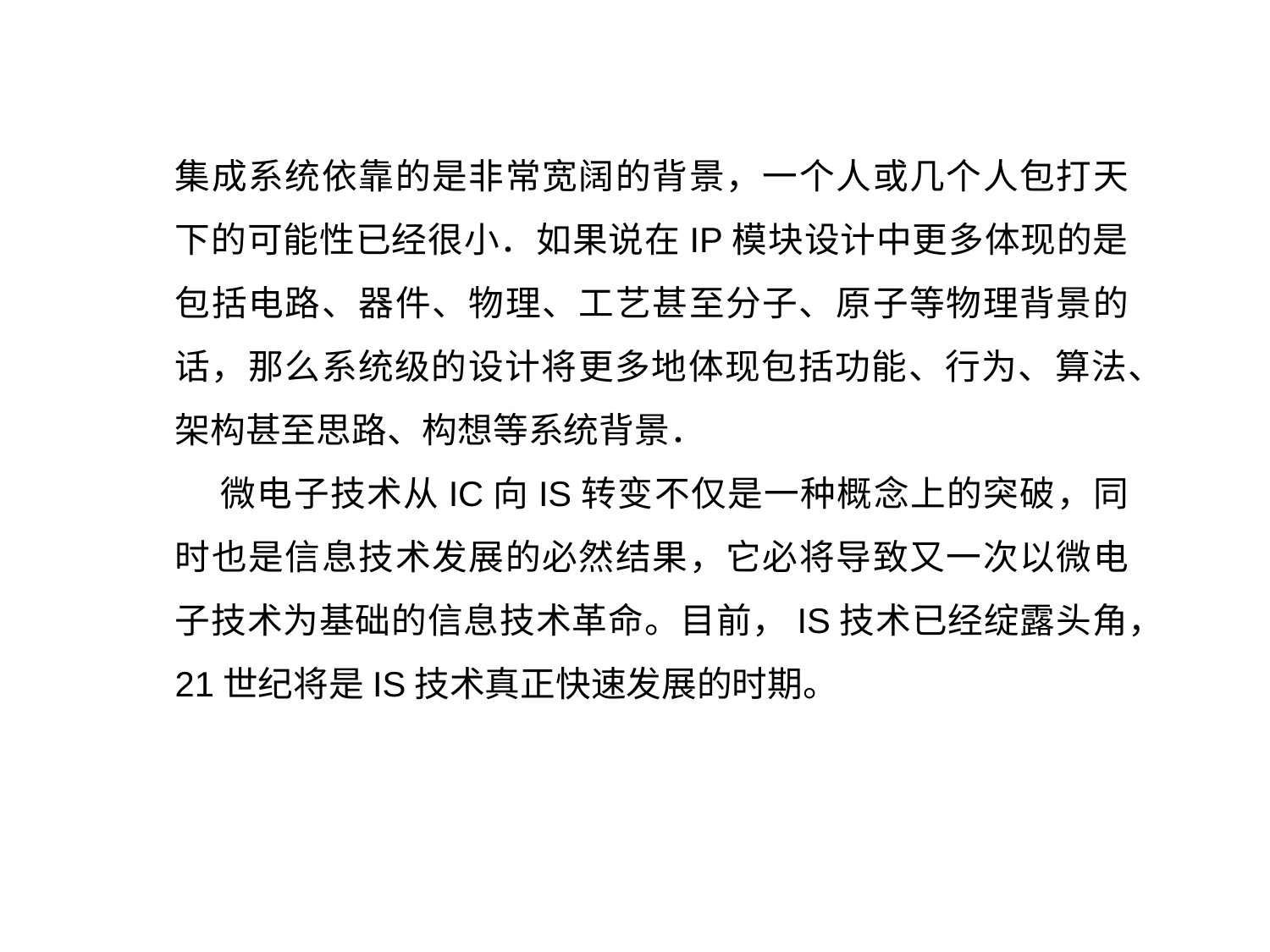

集成系统依靠的是非常宽阔的背景，一个人或几个人包打天下的可能性已经很小．如果说在IP模块设计中更多体现的是包括电路、器件、物理、工艺甚至分子、原子等物理背景的话，那么系统级的设计将更多地体现包括功能、行为、算法、架构甚至思路、构想等系统背景．
    微电子技术从IC向IS转变不仅是一种概念上的突破，同时也是信息技术发展的必然结果，它必将导致又一次以微电子技术为基础的信息技术革命。目前，IS技术已经绽露头角，21世纪将是IS技术真正快速发展的时期。

30